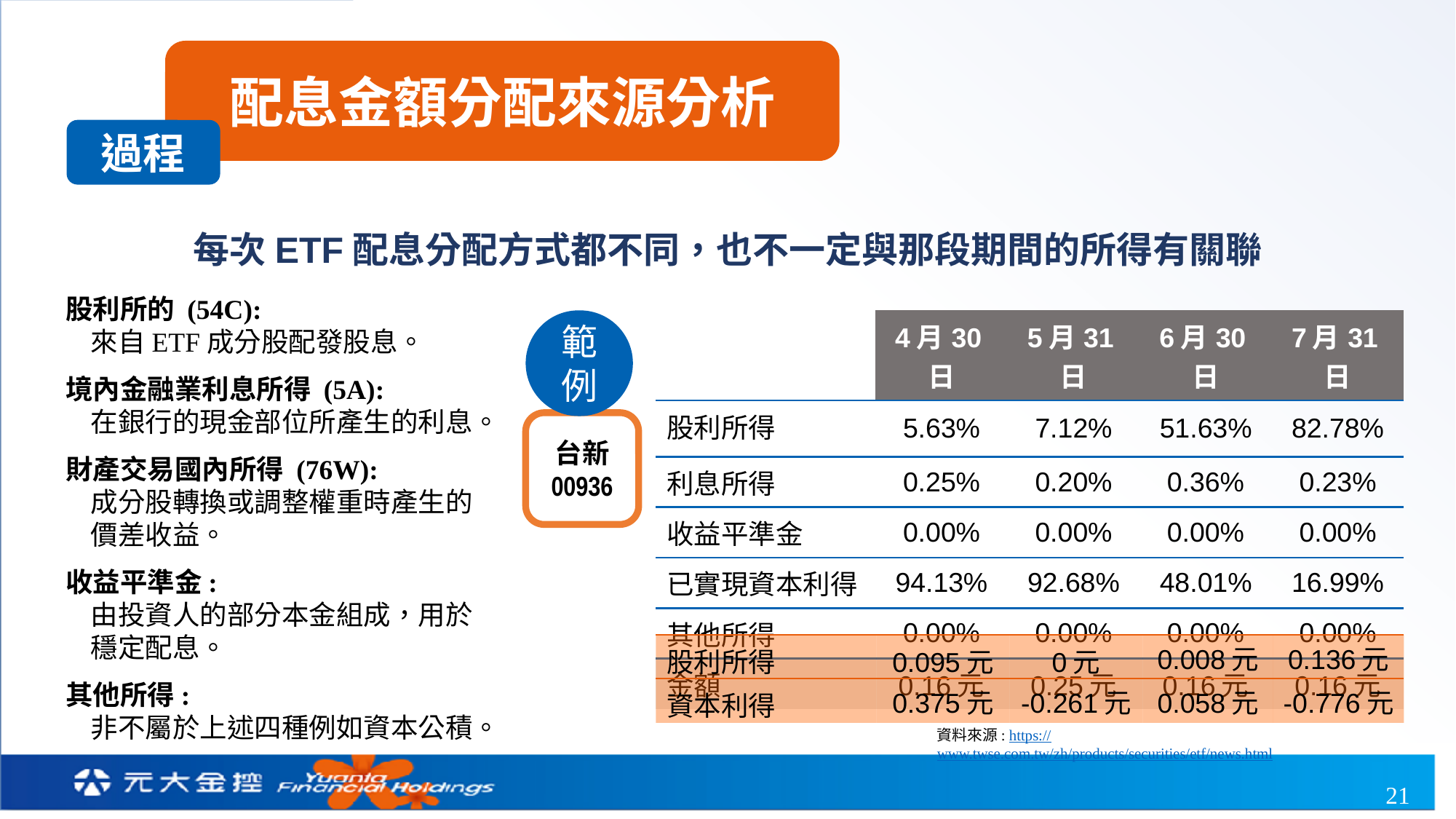

配息金額分配來源分析
過程
每次ETF配息分配方式都不同，也不一定與那段期間的所得有關聯
股利所的 (54C):
   來自ETF成分股配發股息。

境內金融業利息所得 (5A):
   在銀行的現金部位所產生的利息。

財產交易國內所得 (76W):
   成分股轉換或調整權重時產生的
   價差收益。

收益平準金:
   由投資人的部分本金組成，用於
   穩定配息。

其他所得:
   非不屬於上述四種例如資本公積。
範例
|  | 4月30日 | 5月31日 | 6月30日 | 7月31日 |
| --- | --- | --- | --- | --- |
| 股利所得 | 5.63% | 7.12% | 51.63% | 82.78% |
| 利息所得 | 0.25% | 0.20% | 0.36% | 0.23% |
| 收益平準金 | 0.00% | 0.00% | 0.00% | 0.00% |
| 已實現資本利得 | 94.13% | 92.68% | 48.01% | 16.99% |
| 其他所得 | 0.00% | 0.00% | 0.00% | 0.00% |
| 金額 | 0.16元 | 0.25元 | 0.16元 | 0.16元 |
台新
00936
| 股利所得 | 0.095元 | 0元 | 0.008元 | 0.136元 |
| --- | --- | --- | --- | --- |
| 資本利得 | 0.375元 | -0.261元 | 0.058元 | -0.776元 |
資料來源: https://www.twse.com.tw/zh/products/securities/etf/news.html
21